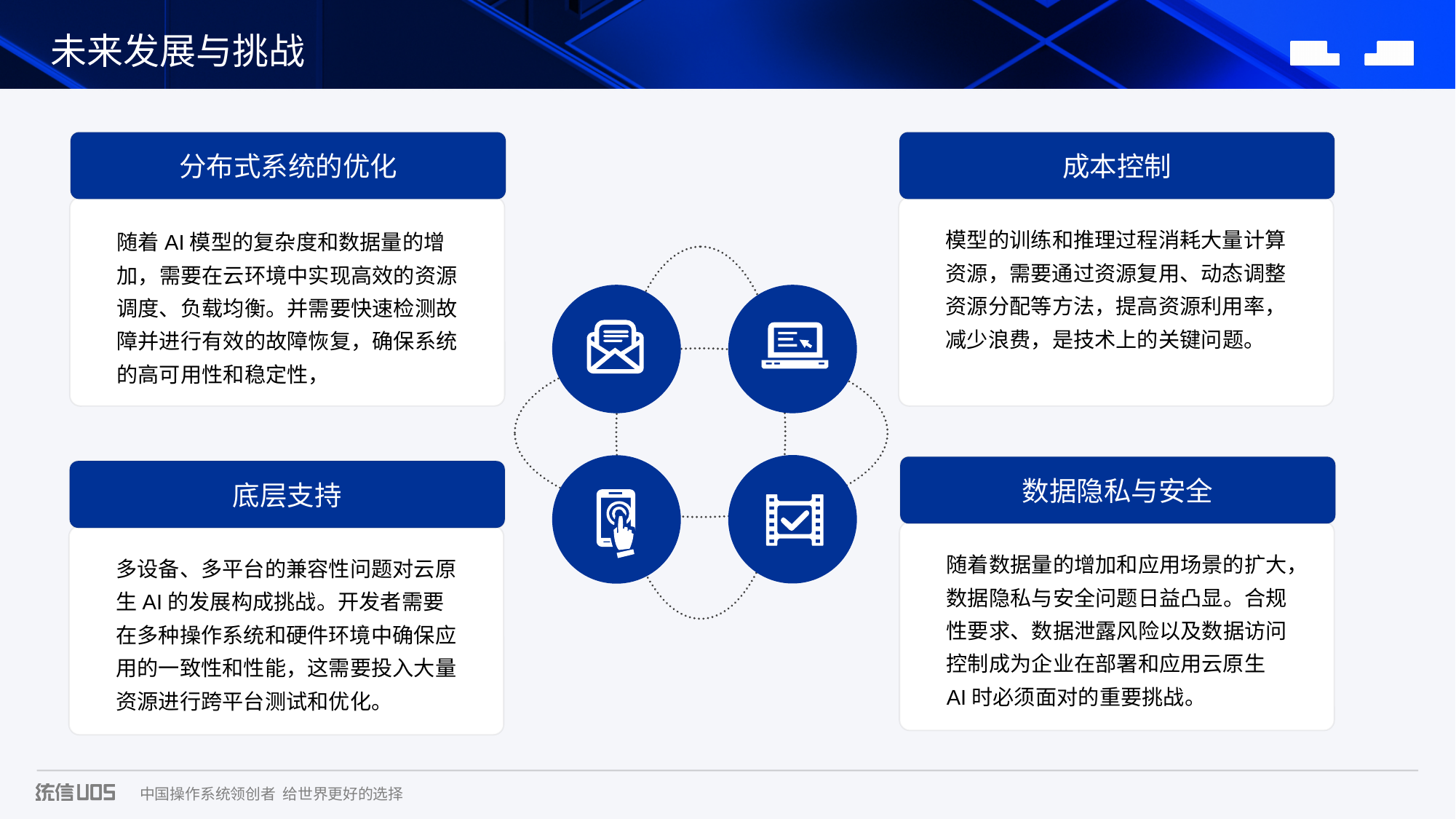

未来发展与挑战
分布式系统的优化

随着AI模型的复杂度和数据量的增加，需要在云环境中实现高效的资源调度、负载均衡。并需要快速检测故障并进行有效的故障恢复，确保系统的高可用性和稳定性，
成本控制

模型的训练和推理过程消耗大量计算资源，需要通过资源复用、动态调整资源分配等方法，提高资源利用率，减少浪费，是技术上的关键问题。

数据隐私与安全

随着数据量的增加和应用场景的扩大，数据隐私与安全问题日益凸显。合规性要求、数据泄露风险以及数据访问控制成为企业在部署和应用云原生AI时必须面对的重要挑战。
底层支持

多设备、多平台的兼容性问题对云原生AI的发展构成挑战。开发者需要在多种操作系统和硬件环境中确保应用的一致性和性能，这需要投入大量资源进行跨平台测试和优化。